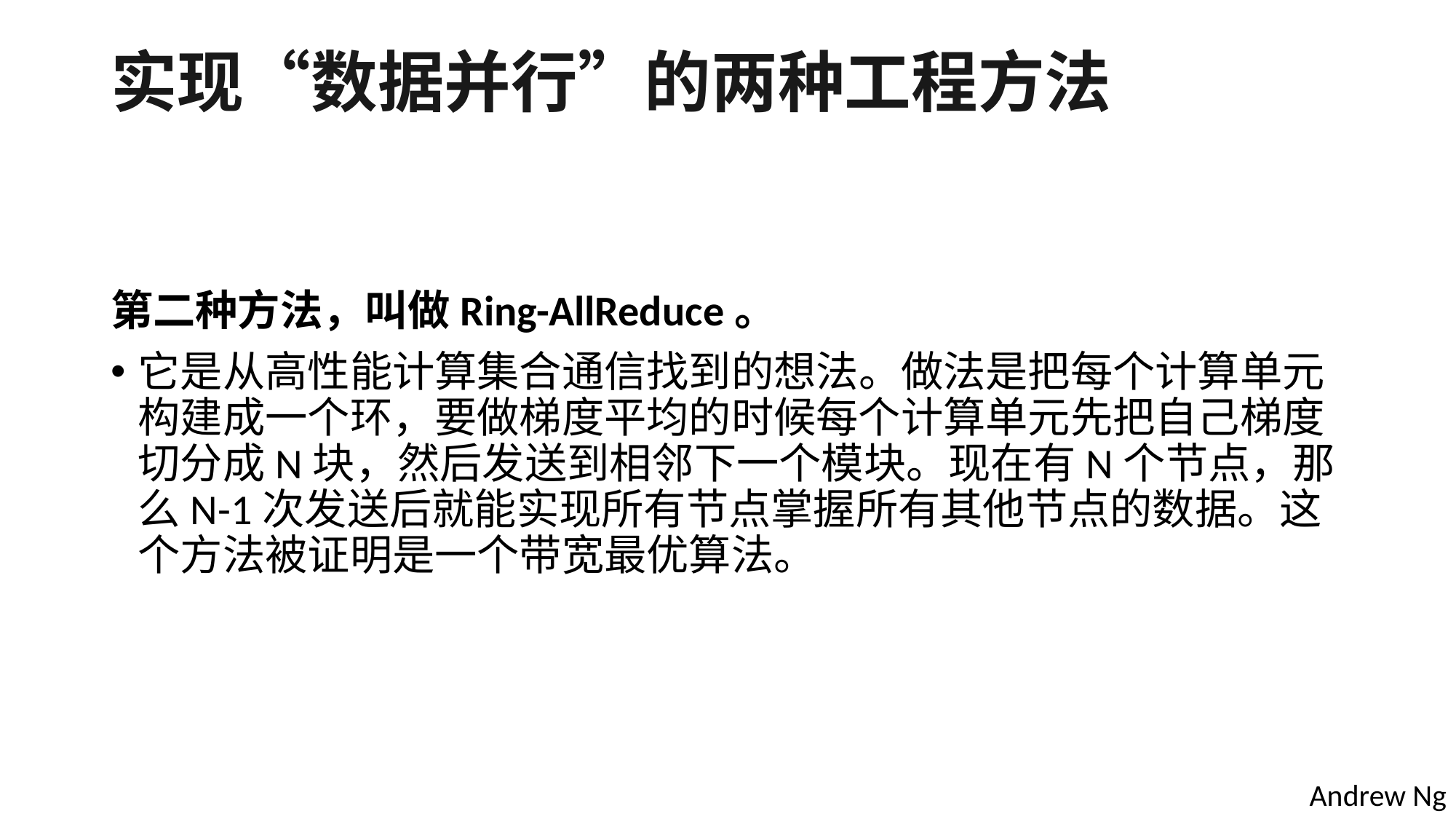

# 实现“数据并行”的两种工程方法

第二种方法，叫做Ring-AllReduce。
它是从高性能计算集合通信找到的想法。做法是把每个计算单元构建成一个环，要做梯度平均的时候每个计算单元先把自己梯度切分成N块，然后发送到相邻下一个模块。现在有N个节点，那么N-1次发送后就能实现所有节点掌握所有其他节点的数据。这个方法被证明是一个带宽最优算法。